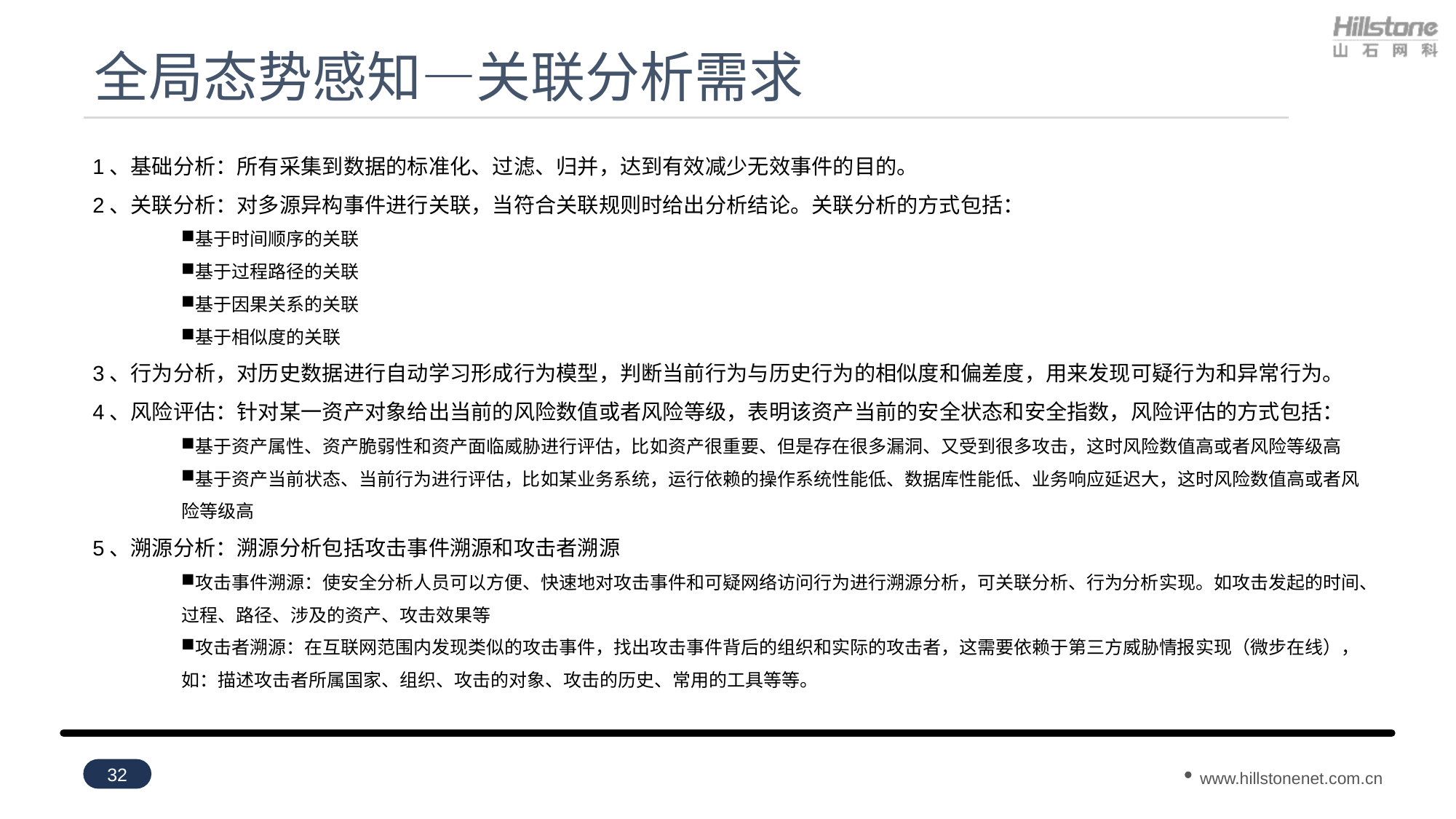

# 全局态势感知—关联分析需求
1、基础分析：所有采集到数据的标准化、过滤、归并，达到有效减少无效事件的目的。
2、关联分析：对多源异构事件进行关联，当符合关联规则时给出分析结论。关联分析的方式包括：
基于时间顺序的关联
基于过程路径的关联
基于因果关系的关联
基于相似度的关联
3、行为分析，对历史数据进行自动学习形成行为模型，判断当前行为与历史行为的相似度和偏差度，用来发现可疑行为和异常行为。
4、风险评估：针对某一资产对象给出当前的风险数值或者风险等级，表明该资产当前的安全状态和安全指数，风险评估的方式包括：
基于资产属性、资产脆弱性和资产面临威胁进行评估，比如资产很重要、但是存在很多漏洞、又受到很多攻击，这时风险数值高或者风险等级高
基于资产当前状态、当前行为进行评估，比如某业务系统，运行依赖的操作系统性能低、数据库性能低、业务响应延迟大，这时风险数值高或者风险等级高
5、溯源分析：溯源分析包括攻击事件溯源和攻击者溯源
攻击事件溯源：使安全分析人员可以方便、快速地对攻击事件和可疑网络访问行为进行溯源分析，可关联分析、行为分析实现。如攻击发起的时间、过程、路径、涉及的资产、攻击效果等
攻击者溯源：在互联网范围内发现类似的攻击事件，找出攻击事件背后的组织和实际的攻击者，这需要依赖于第三方威胁情报实现（微步在线），如：描述攻击者所属国家、组织、攻击的对象、攻击的历史、常用的工具等等。
32